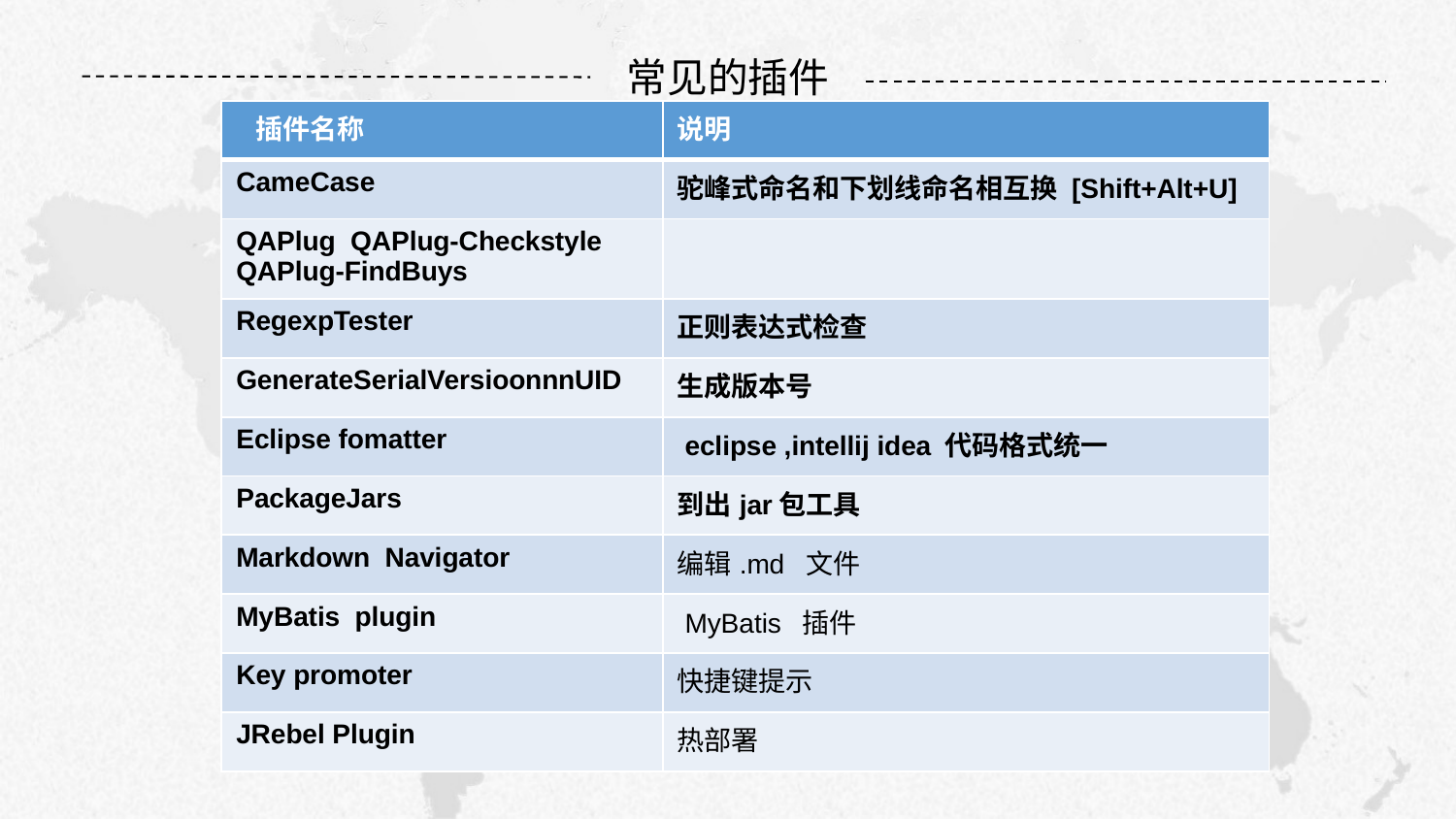

常见的插件
| 插件名称 | 说明 |
| --- | --- |
| CameCase | 驼峰式命名和下划线命名相互换 [Shift+Alt+U] |
| QAPlug QAPlug-Checkstyle   QAPlug-FindBuys |  |
| RegexpTester | 正则表达式检查 |
| GenerateSerialVersioonnnUID | 生成版本号 |
| Eclipse fomatter | eclipse ,intellij idea 代码格式统一 |
| PackageJars | 到出jar包工具 |
| Markdown Navigator | 编辑.md 文件 |
| MyBatis plugin | MyBatis 插件 |
| Key promoter | 快捷键提示 |
| JRebel Plugin | 热部署 |